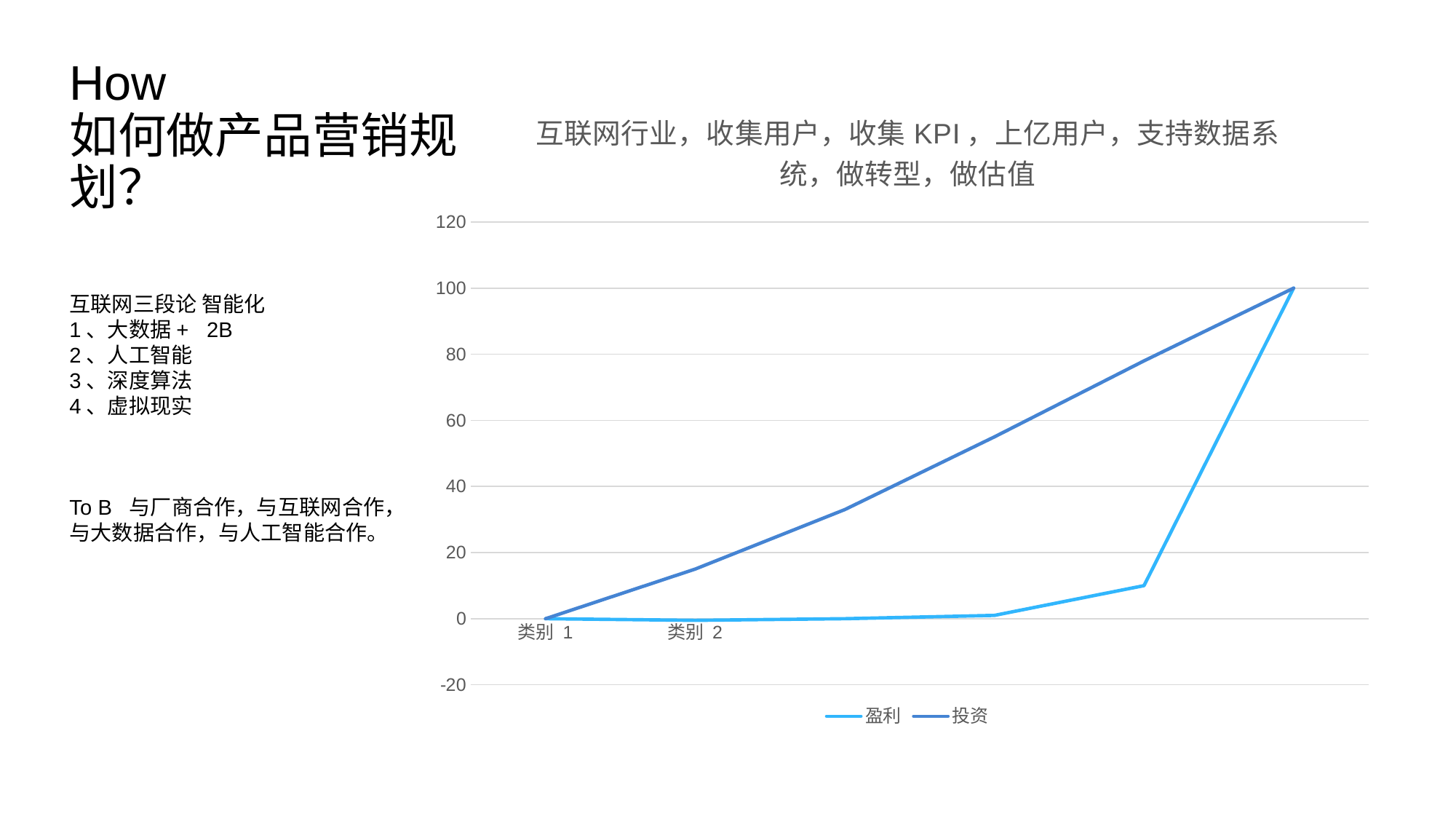

How
如何做产品营销规划？

### Chart: 互联网行业，收集用户，收集KPI，上亿用户，支持数据系统，做转型，做估值

| Category | 盈利 | 投资 |
|---|---|---|
| 类别 1 | 0.0 | 0.0 |
| 类别 2 | -0.5 | 15.0 |
互联网三段论 智能化
1、大数据+   2B
2、人工智能
3、深度算法
4、虚拟现实

To B  与厂商合作，与互联网合作，与大数据合作，与人工智能合作。